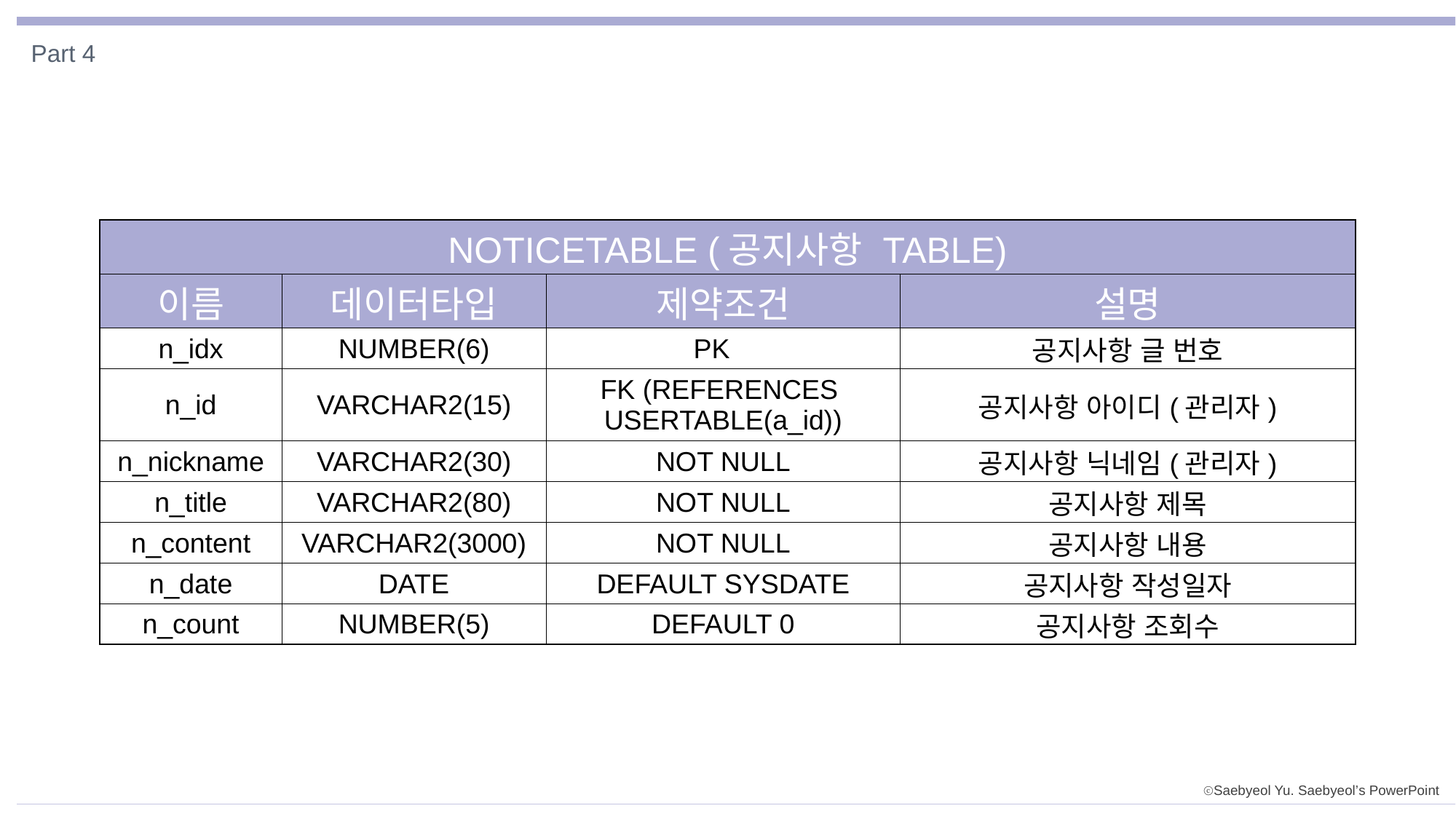

Part 4
| NOTICETABLE (공지사항 TABLE) |  |  |  |
| --- | --- | --- | --- |
| 이름 | 데이터타입 | 제약조건 | 설명 |
| n\_idx | NUMBER(6) | PK | 공지사항 글 번호 |
| n\_id | VARCHAR2(15) | FK (REFERENCES USERTABLE(a\_id)) | 공지사항 아이디(관리자) |
| n\_nickname | VARCHAR2(30) | NOT NULL | 공지사항 닉네임(관리자) |
| n\_title | VARCHAR2(80) | NOT NULL | 공지사항 제목 |
| n\_content | VARCHAR2(3000) | NOT NULL | 공지사항 내용 |
| n\_date | DATE | DEFAULT SYSDATE | 공지사항 작성일자 |
| n\_count | NUMBER(5) | DEFAULT 0 | 공지사항 조회수 |
ⓒSaebyeol Yu. Saebyeol’s PowerPoint